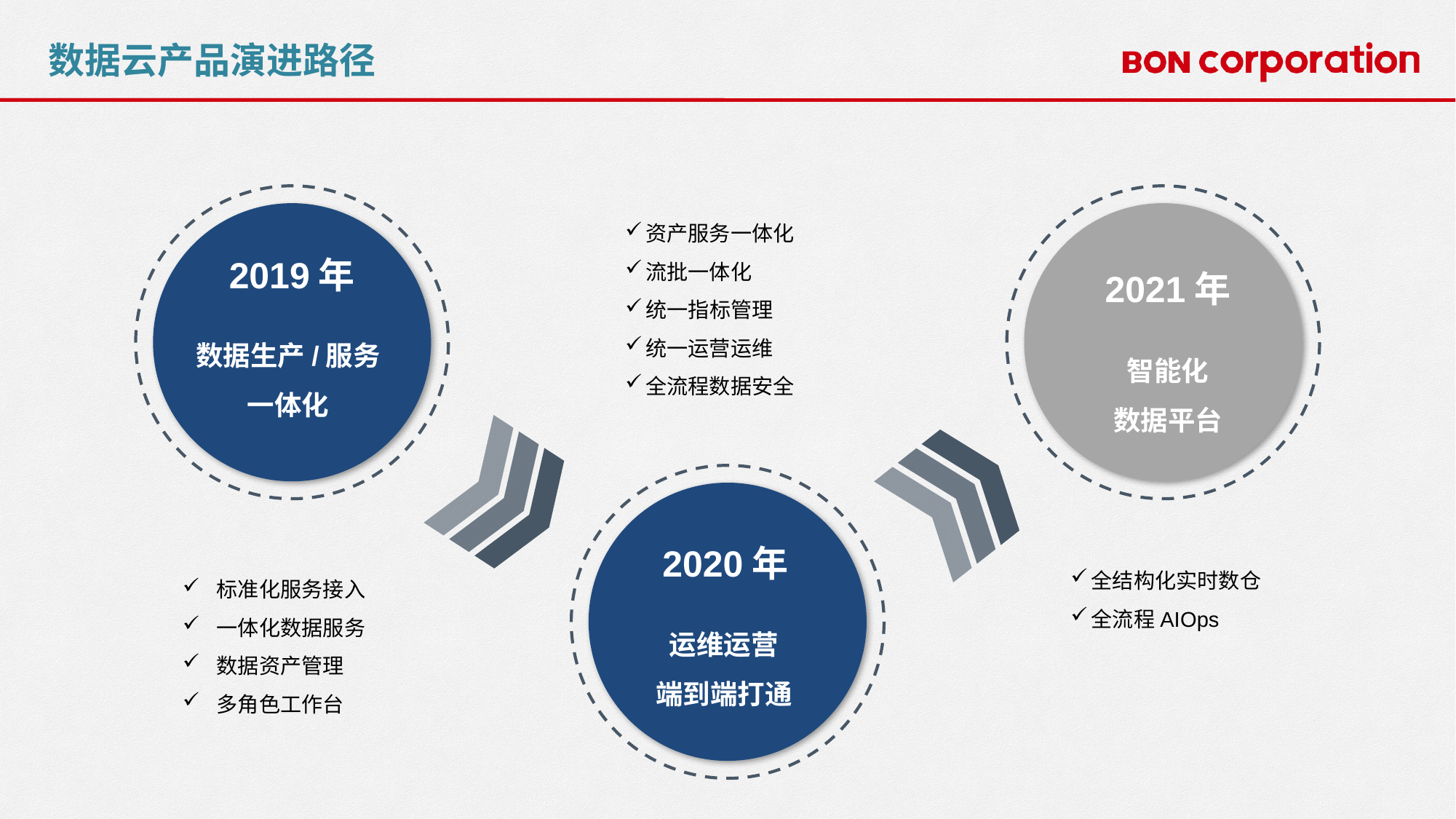

数据云产品演进路径

资产服务一体化
流批一体化
统一指标管理
统一运营运维
全流程数据安全
2019年
2021年
数据生产/服务一体化
智能化
数据平台

2020年
全结构化实时数仓
全流程AIOps
标准化服务接入
一体化数据服务
数据资产管理
多角色工作台
运维运营
端到端打通